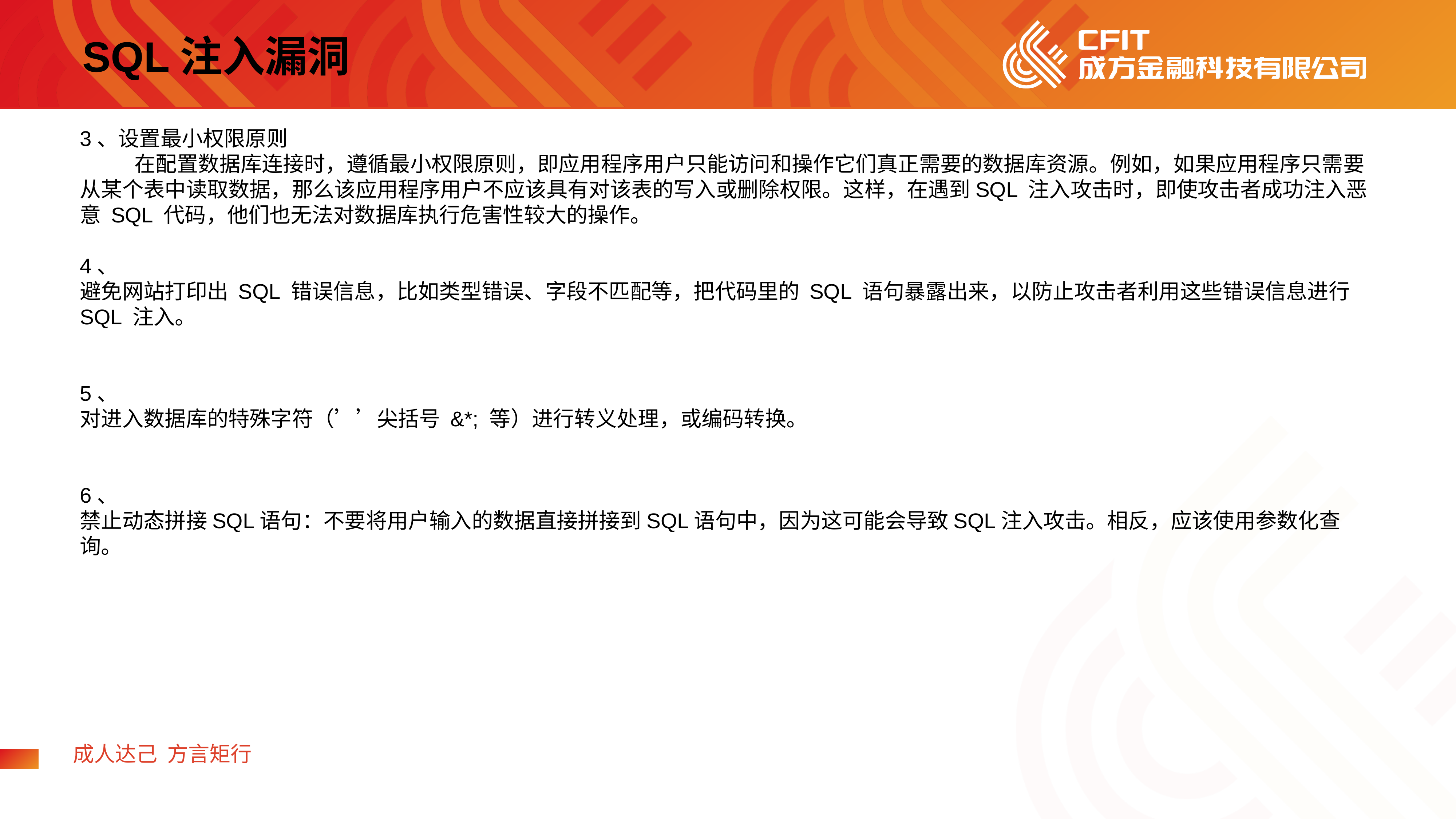

SQL注入漏洞
3、设置最小权限原则
	在配置数据库连接时，遵循最小权限原则，即应用程序用户只能访问和操作它们真正需要的数据库资源。例如，如果应用程序只需要从某个表中读取数据，那么该应用程序用户不应该具有对该表的写入或删除权限。这样，在遇到SQL 注入攻击时，即使攻击者成功注入恶意 SQL 代码，他们也无法对数据库执行危害性较大的操作。

4、
避免网站打印出 SQL 错误信息，比如类型错误、字段不匹配等，把代码里的 SQL 语句暴露出来，以防止攻击者利用这些错误信息进行 SQL 注入。

5、
对进入数据库的特殊字符（’’尖括号 &*; 等）进行转义处理，或编码转换。

6、
禁止动态拼接SQL语句：不要将用户输入的数据直接拼接到SQL语句中，因为这可能会导致SQL注入攻击。相反，应该使用参数化查询。